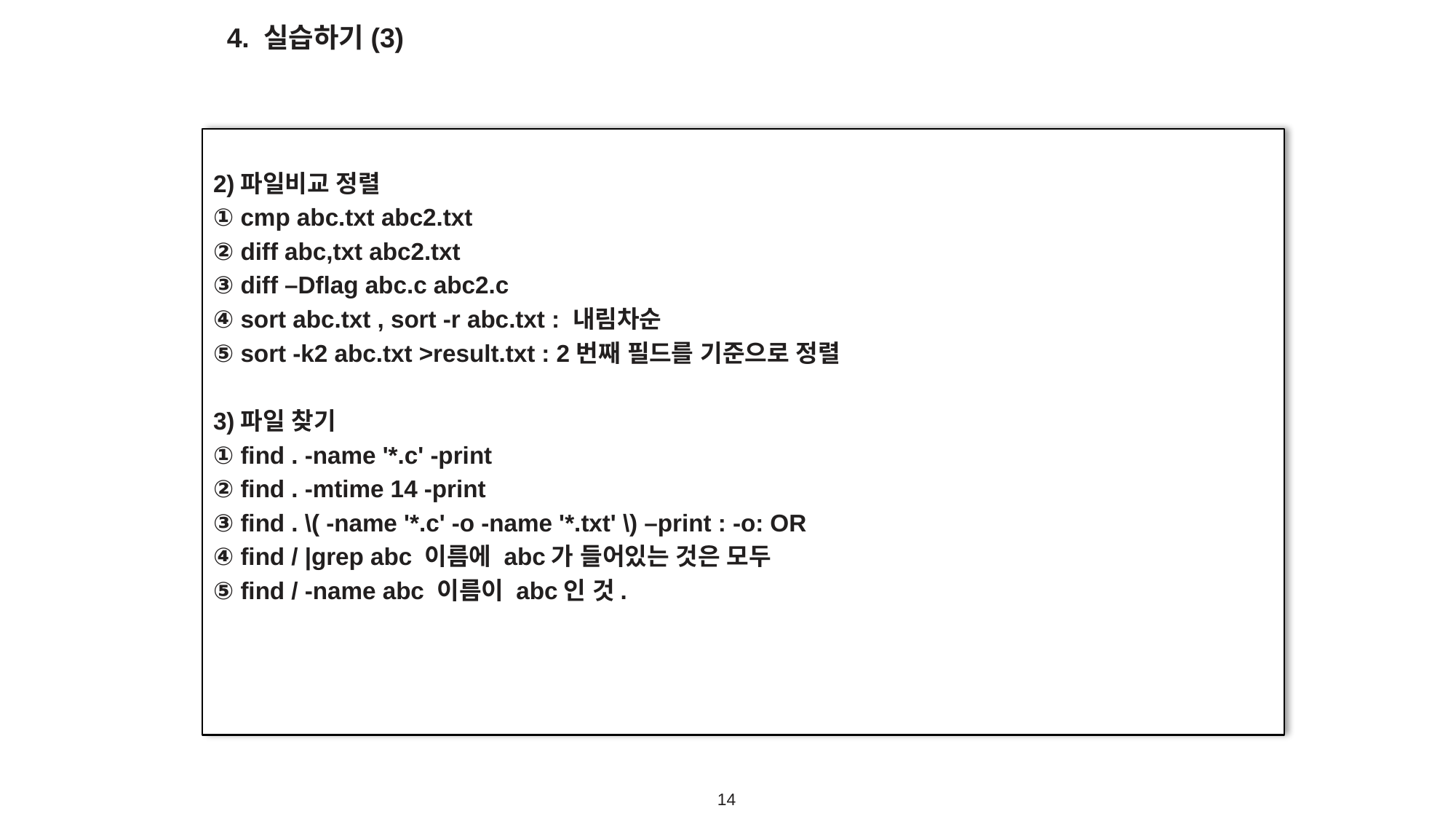

4. 실습하기(3)

2)파일비교 정렬
① cmp abc.txt abc2.txt
② diff abc,txt abc2.txt
③ diff –Dflag abc.c abc2.c
④ sort abc.txt , sort -r abc.txt : 내림차순
⑤ sort -k2 abc.txt >result.txt : 2번째 필드를 기준으로 정렬

3)파일 찾기
① find . -name '*.c' -print
② find . -mtime 14 -print
③ find . \( -name '*.c' -o -name '*.txt' \) –print : -o: OR
④ find / |grep abc 이름에 abc가 들어있는 것은 모두
⑤ find / -name abc 이름이 abc인 것.
14